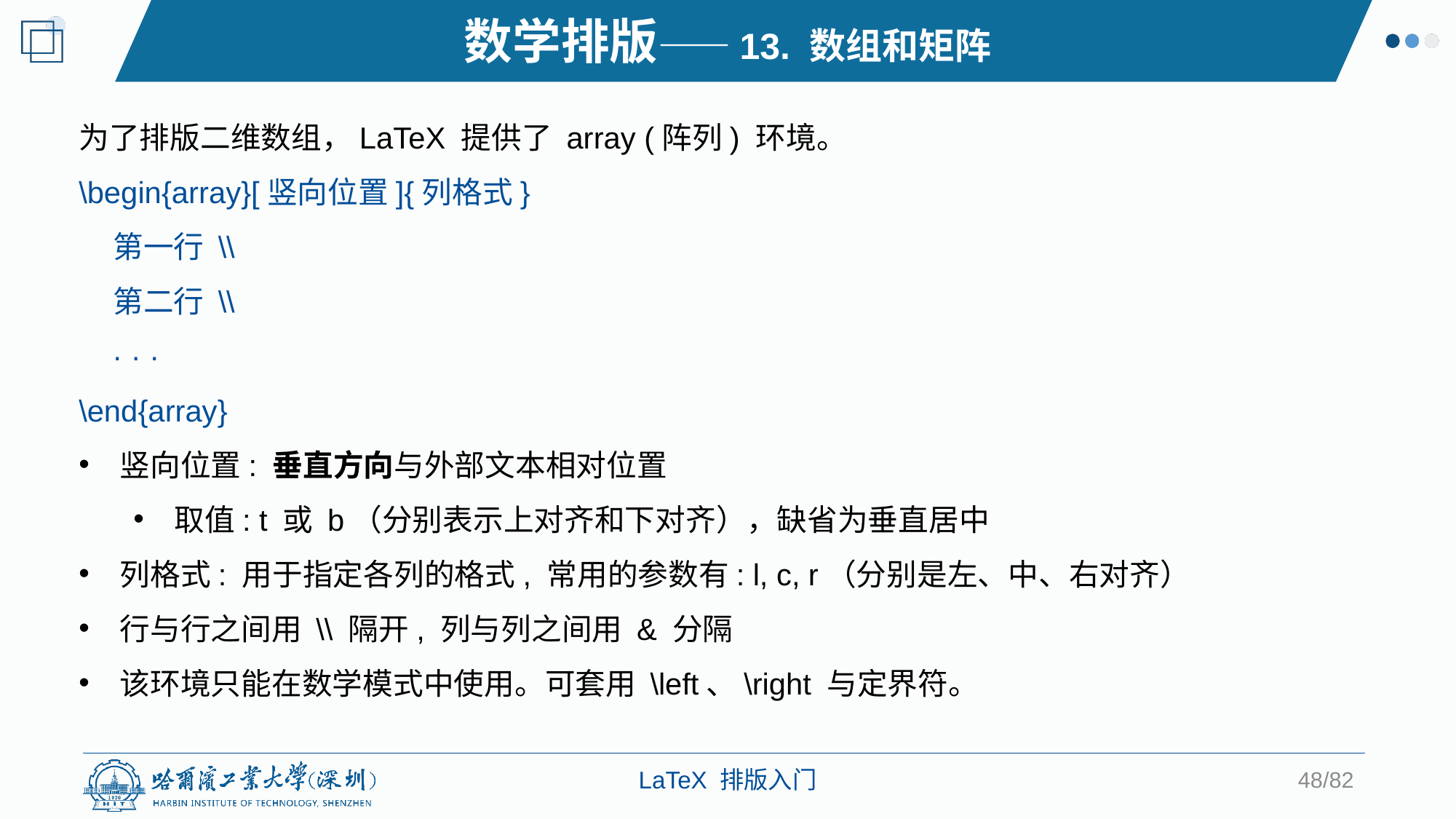

数学排版——13. 数组和矩阵
为了排版二维数组，LaTeX 提供了 array (阵列) 环境。
\begin{array}[竖向位置]{列格式}
    第一行 \\
    第二行 \\
    · · ·
\end{array}
竖向位置: 垂直方向与外部文本相对位置
取值: t 或 b（分别表示上对齐和下对齐），缺省为垂直居中
列格式: 用于指定各列的格式, 常用的参数有: l, c, r（分别是左、中、右对齐）
行与行之间用 \\ 隔开, 列与列之间用 & 分隔
该环境只能在数学模式中使用。可套用 \left、\right 与定界符。
48/82